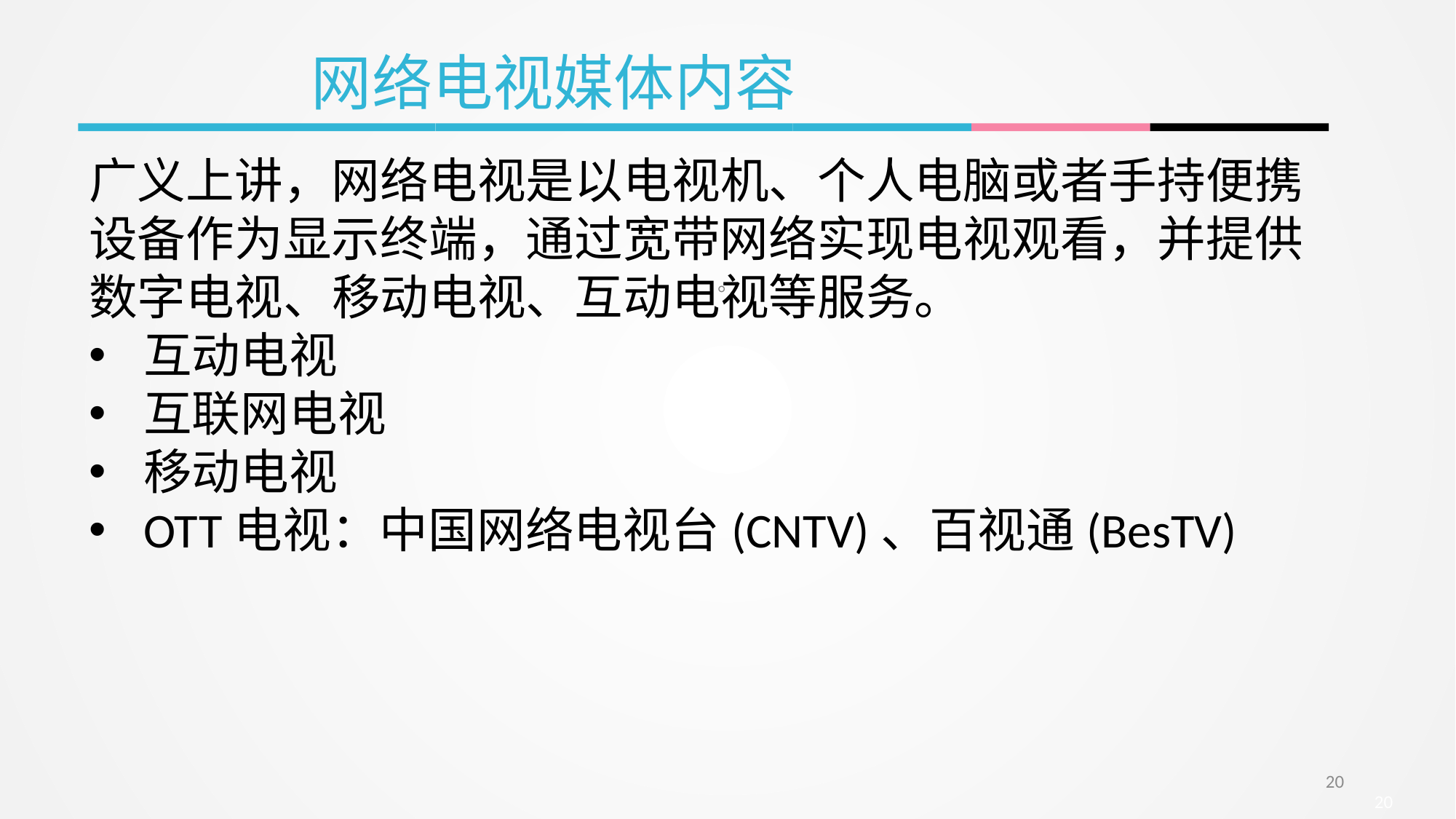

网络电视媒体内容

广义上讲，网络电视是以电视机、个人电脑或者手持便携设备作为显示终端，通过宽带网络实现电视观看，并提供数字电视、移动电视、互动电视等服务。
互动电视
互联网电视
移动电视
OTT电视：中国网络电视台(CNTV)、百视通(BesTV)
。

20
20